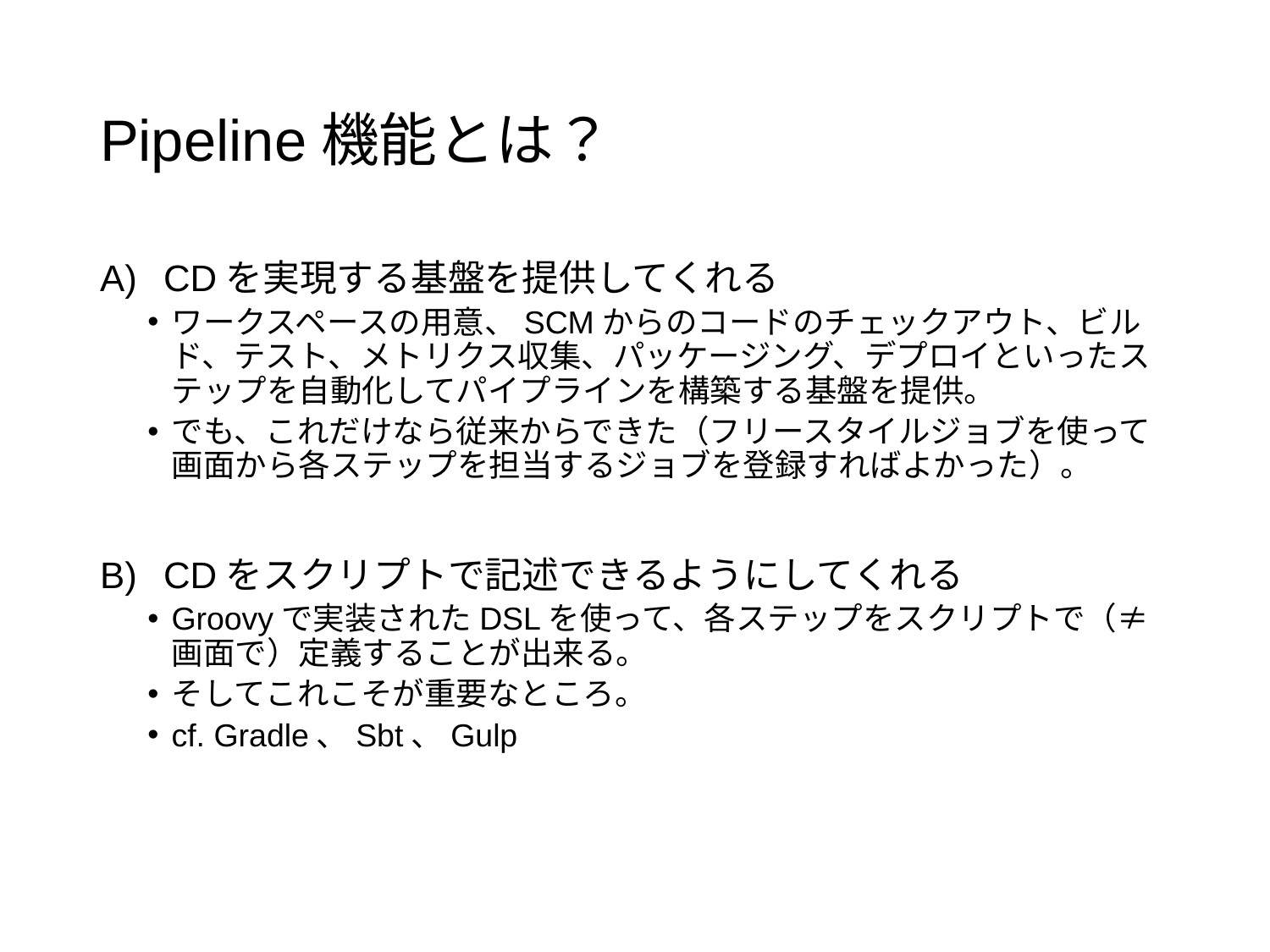

# Pipeline機能とは？
CDを実現する基盤を提供してくれる
ワークスペースの用意、SCMからのコードのチェックアウト、ビルド、テスト、メトリクス収集、パッケージング、デプロイといったステップを自動化してパイプラインを構築する基盤を提供。
でも、これだけなら従来からできた（フリースタイルジョブを使って画面から各ステップを担当するジョブを登録すればよかった）。

CDをスクリプトで記述できるようにしてくれる
Groovyで実装されたDSLを使って、各ステップをスクリプトで（≠画面で）定義することが出来る。
そしてこれこそが重要なところ。
cf. Gradle、Sbt、Gulp